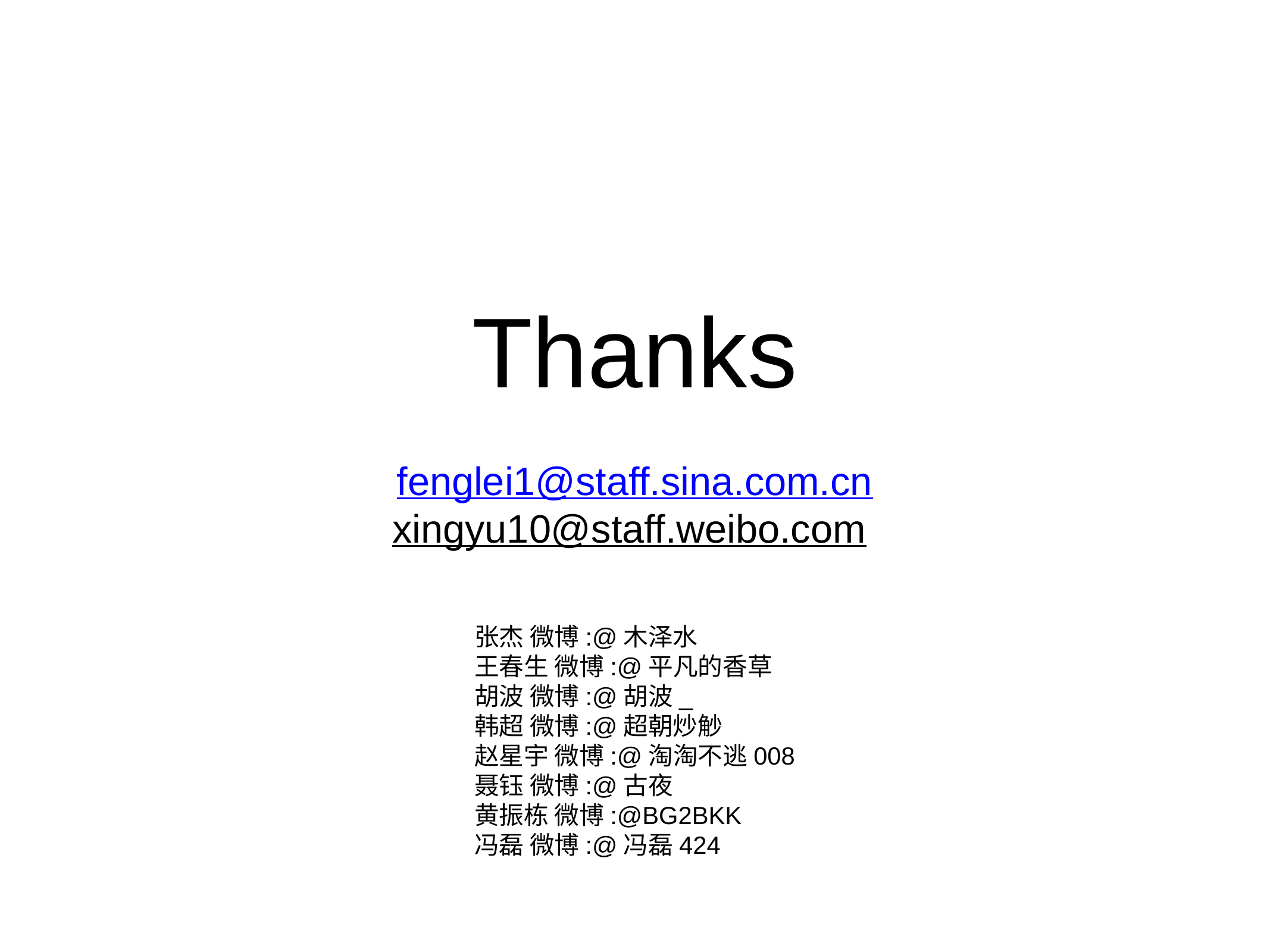

# Thanks
fenglei1@staff.sina.com.cn
xingyu10@staff.weibo.com
张杰 微博:@木泽水
王春生 微博:@平凡的香草
胡波 微博:@胡波_
韩超 微博:@超朝炒觘
赵星宇 微博:@淘淘不逃008
聂钰 微博:@古夜
黄振栋 微博:@BG2BKK
冯磊 微博:@冯磊424